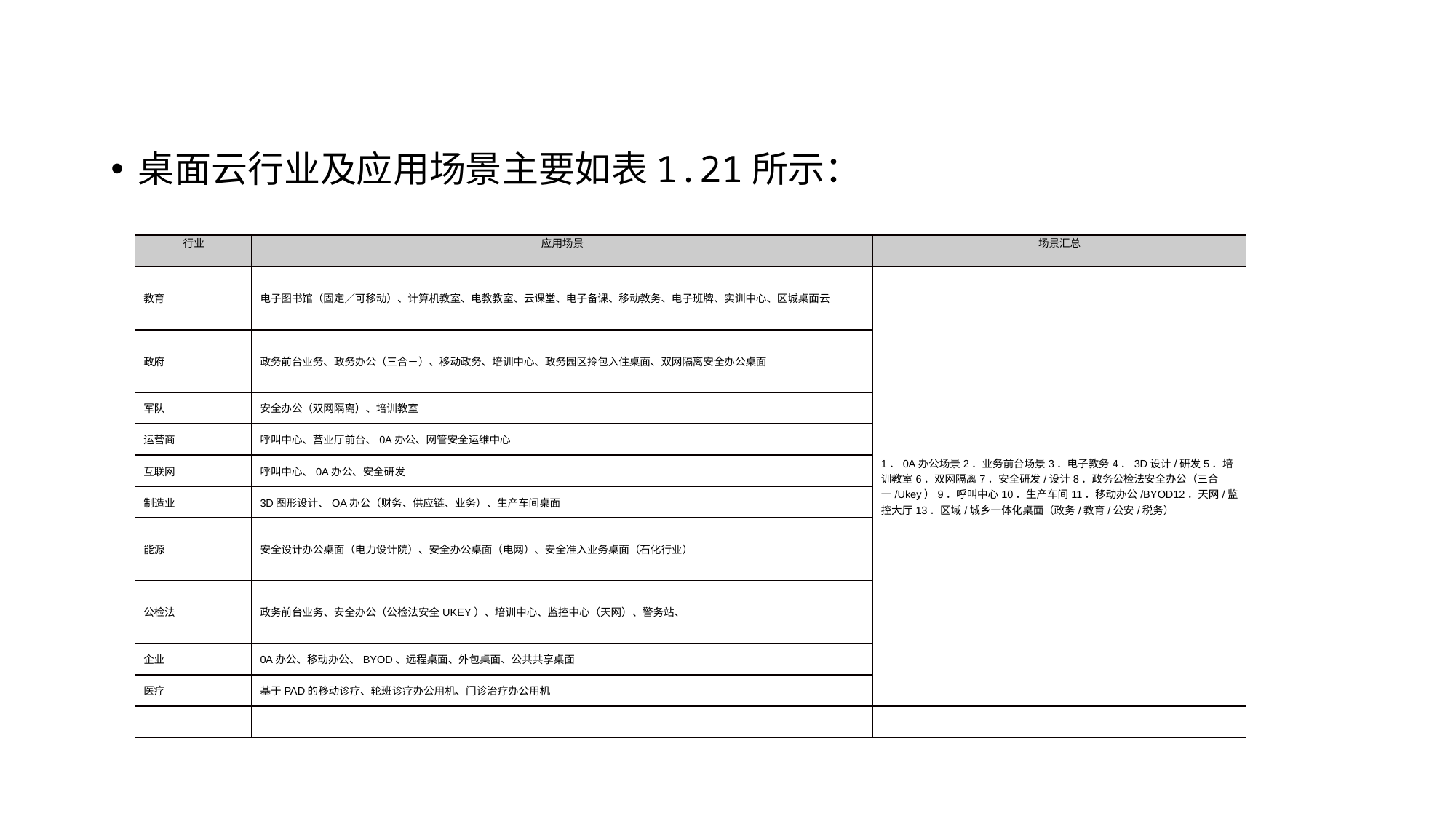

#
桌面云行业及应用场景主要如表1.21所示：

| 行业 | 应用场景 | 场景汇总 |
| --- | --- | --- |
| 教育 | 电子图书馆（固定／可移动）、计算机教室、电教教室、云课堂、电子备课、移动教务、电子班牌、实训中心、区城桌面云 | 1．0A办公场景2．业务前台场景3．电子教务4．3D设计/研发5．培训教室6．双网隔离7．安全研发/设计8．政务公检法安全办公（三合一/Ukey）9．呼叫中心10．生产车间11．移动办公/BYOD12．天网/监控大厅13．区域/城乡一体化桌面（政务/教育/公安/税务） |
| 政府 | 政务前台业务、政务办公（三合－）、移动政务、培训中心、政务园区拎包入住桌面、双网隔离安全办公桌面 |  |
| 军队 | 安全办公（双网隔离）、培训教室 |  |
| 运营商 | 呼叫中心、营业厅前台、0A办公、网管安全运维中心 |  |
| 互联网 | 呼叫中心、0A办公、安全研发 |  |
| 制造业 | 3D图形设计、OA办公（财务、供应链、业务）、生产车间桌面 |  |
| 能源 | 安全设计办公桌面（电力设计院）、安全办公桌面（电网）、安全准入业务桌面（石化行业） |  |
| 公检法 | 政务前台业务、安全办公（公检法安全UKEY）、培训中心、监控中心（天网）、警务站、 |  |
| 企业 | 0A办公、移动办公、BYOD、远程桌面、外包桌面、公共共享桌面 |  |
| 医疗 | 基于PAD的移动诊疗、轮班诊疗办公用机、门诊治疗办公用机 |  |
|  |  |  |